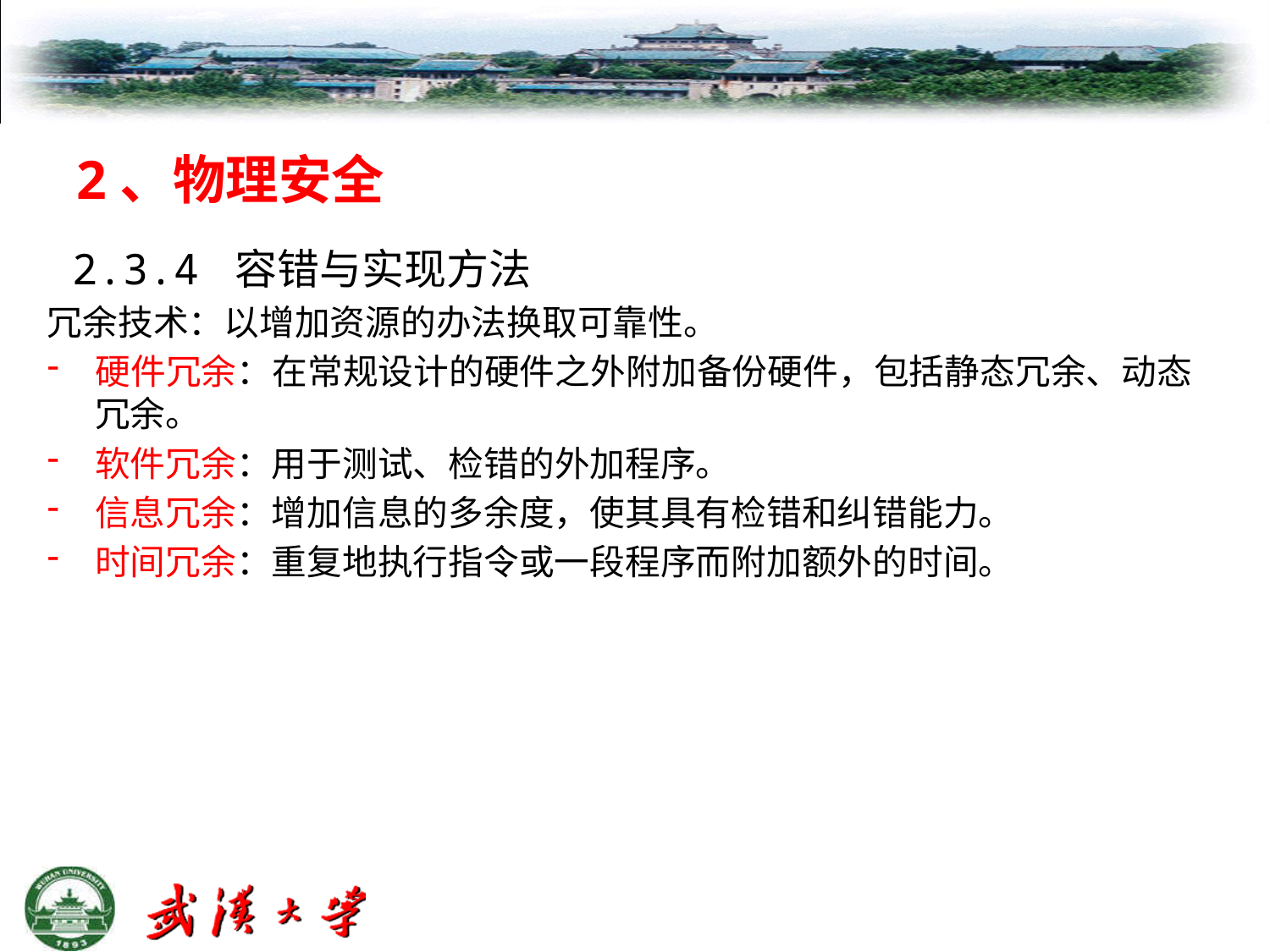

# 2、物理安全
 2.3.4 容错与实现方法
冗余技术：以增加资源的办法换取可靠性。
硬件冗余：在常规设计的硬件之外附加备份硬件，包括静态冗余、动态冗余。
软件冗余：用于测试、检错的外加程序。
信息冗余：增加信息的多余度，使其具有检错和纠错能力。
时间冗余：重复地执行指令或一段程序而附加额外的时间。